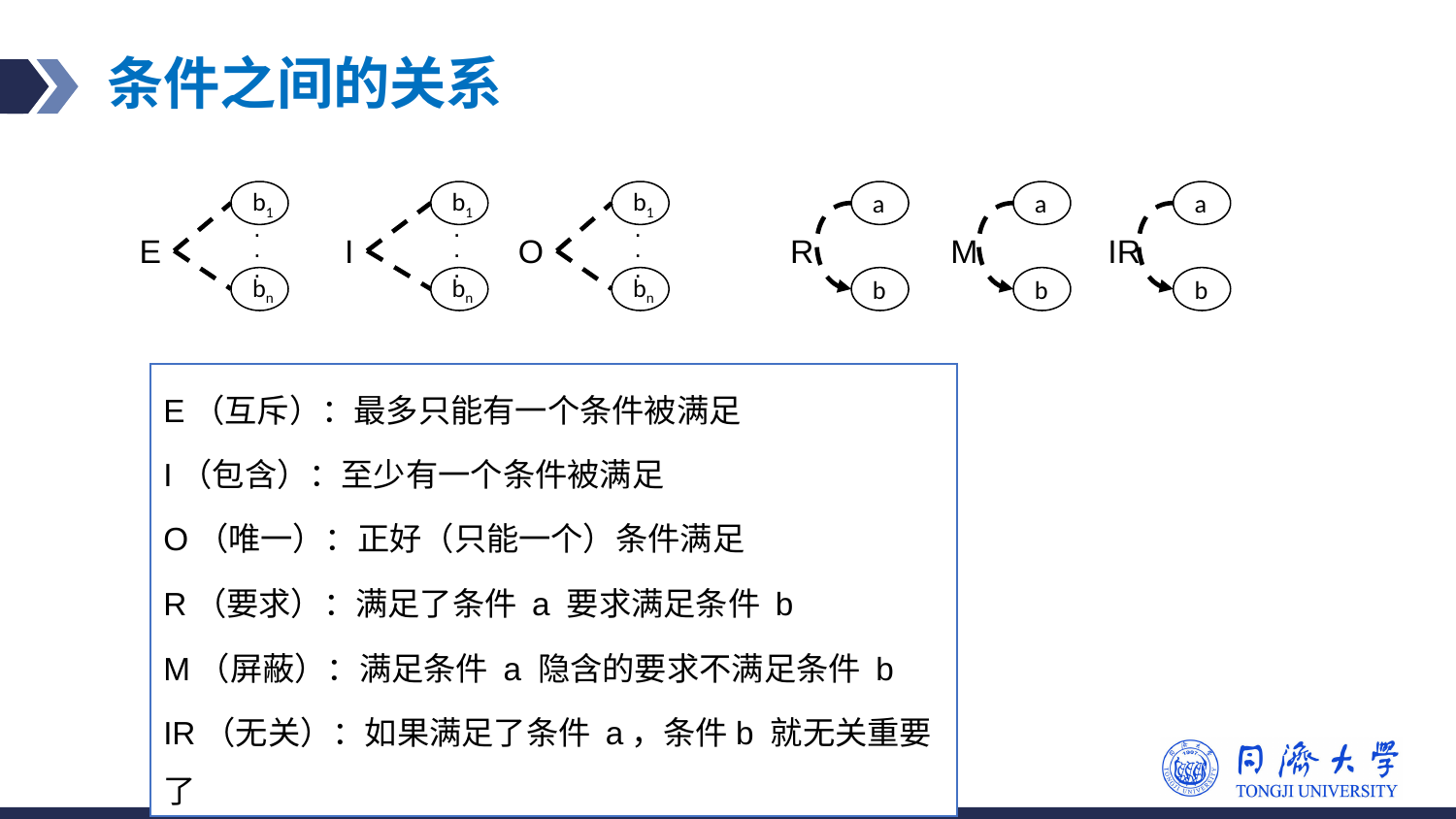

# 条件之间的关系
b1
b1
b1
a
a
a
.
.
.
.
.
.
.
.
.
E
I
O
R
M
IR
bn
bn
bn
b
b
b
E（互斥）：最多只能有一个条件被满足
I（包含）：至少有一个条件被满足
O（唯一）：正好（只能一个）条件满足
R（要求）：满足了条件 a 要求满足条件 b
M（屏蔽）：满足条件 a 隐含的要求不满足条件 b
IR（无关）：如果满足了条件 a，条件b 就无关重要了